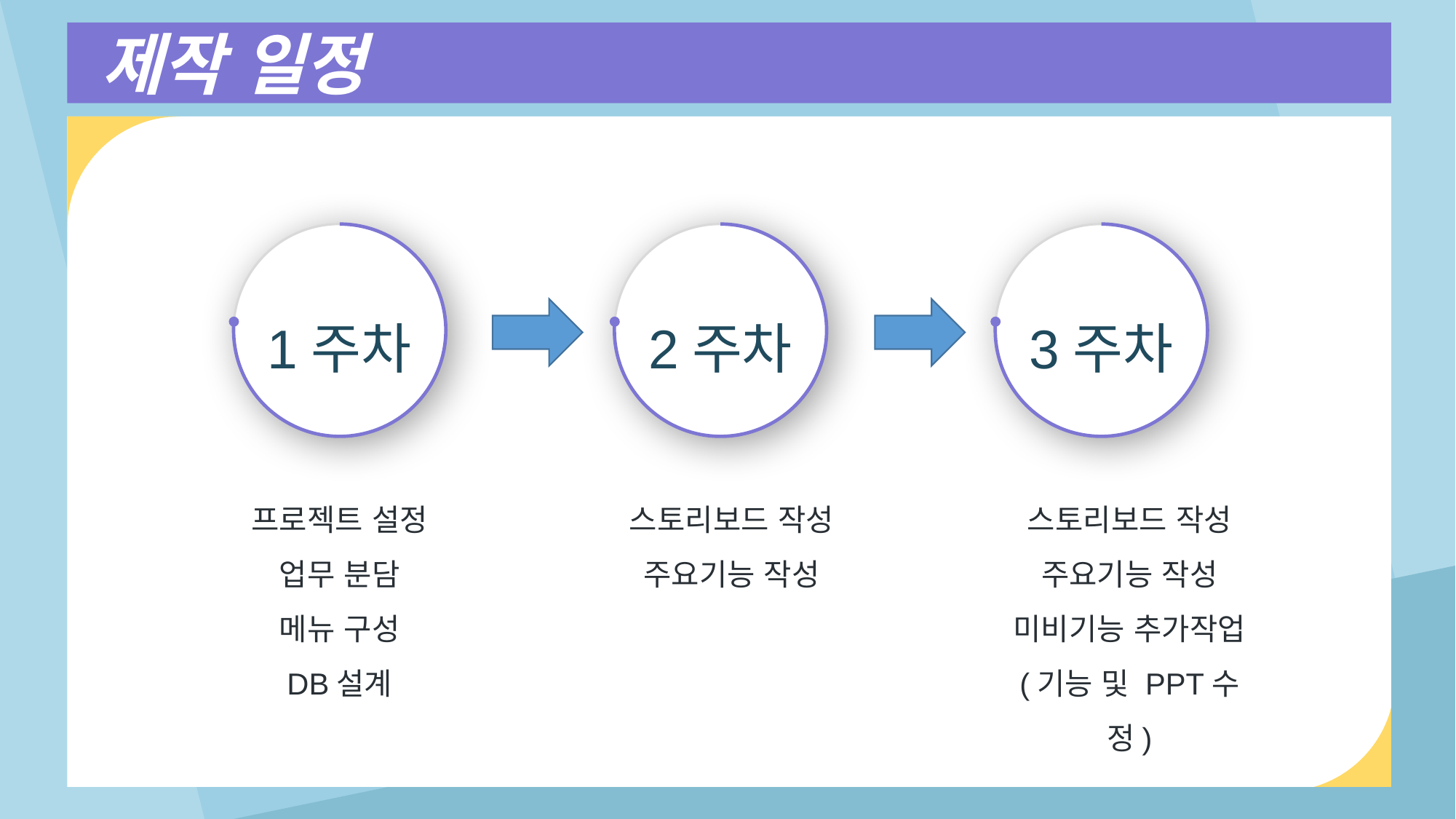

제작 일정

1주차

2주차

3주차

프로젝트 설정
업무 분담
메뉴 구성
DB설계
스토리보드 작성
주요기능 작성
스토리보드 작성
주요기능 작성
미비기능 추가작업
(기능 및 PPT수정)